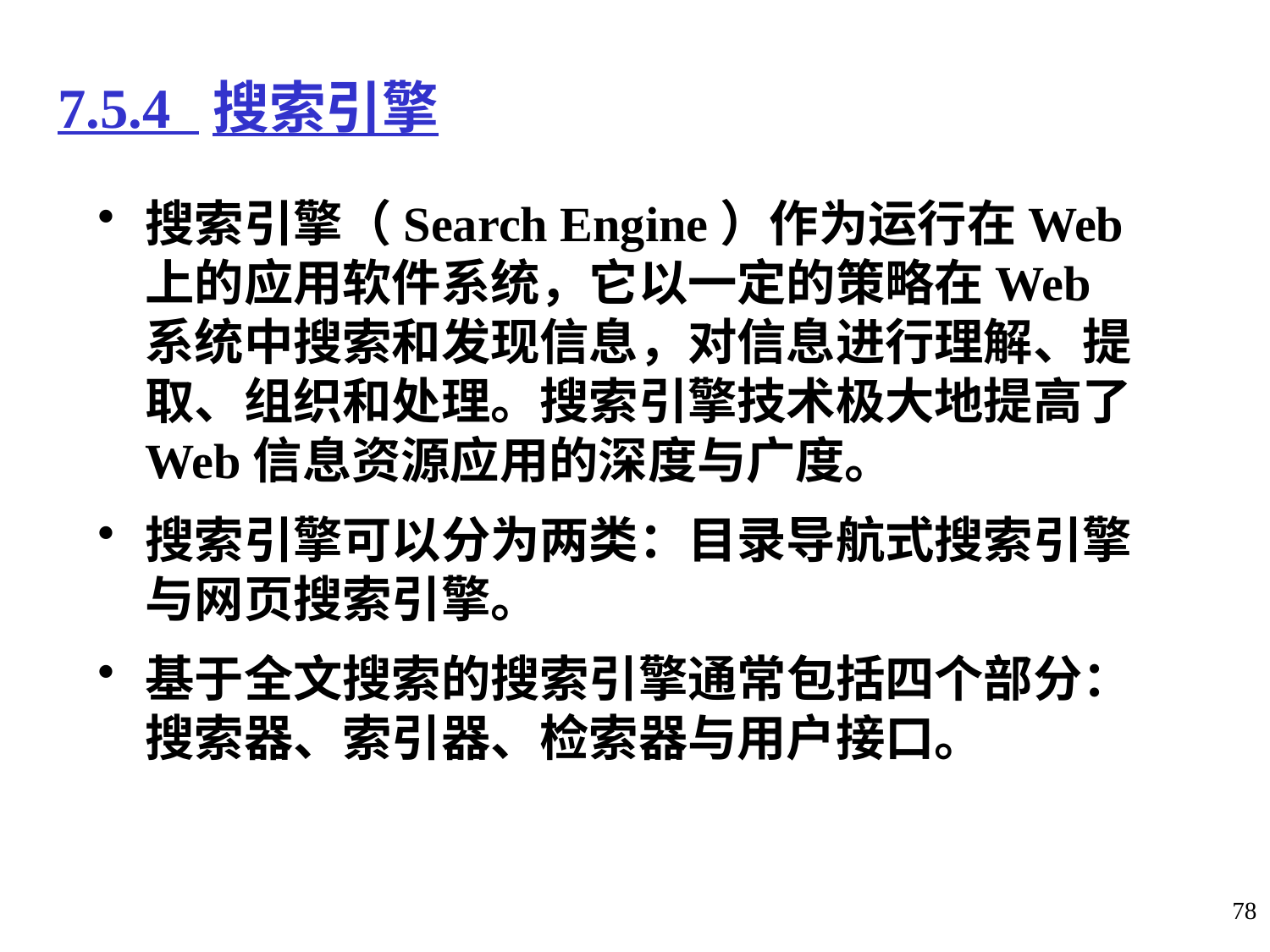

# 7.5.4  搜索引擎
搜索引擎（Search Engine）作为运行在Web上的应用软件系统，它以一定的策略在Web系统中搜索和发现信息，对信息进行理解、提取、组织和处理。搜索引擎技术极大地提高了Web信息资源应用的深度与广度。
搜索引擎可以分为两类：目录导航式搜索引擎与网页搜索引擎。
基于全文搜索的搜索引擎通常包括四个部分：搜索器、索引器、检索器与用户接口。
78